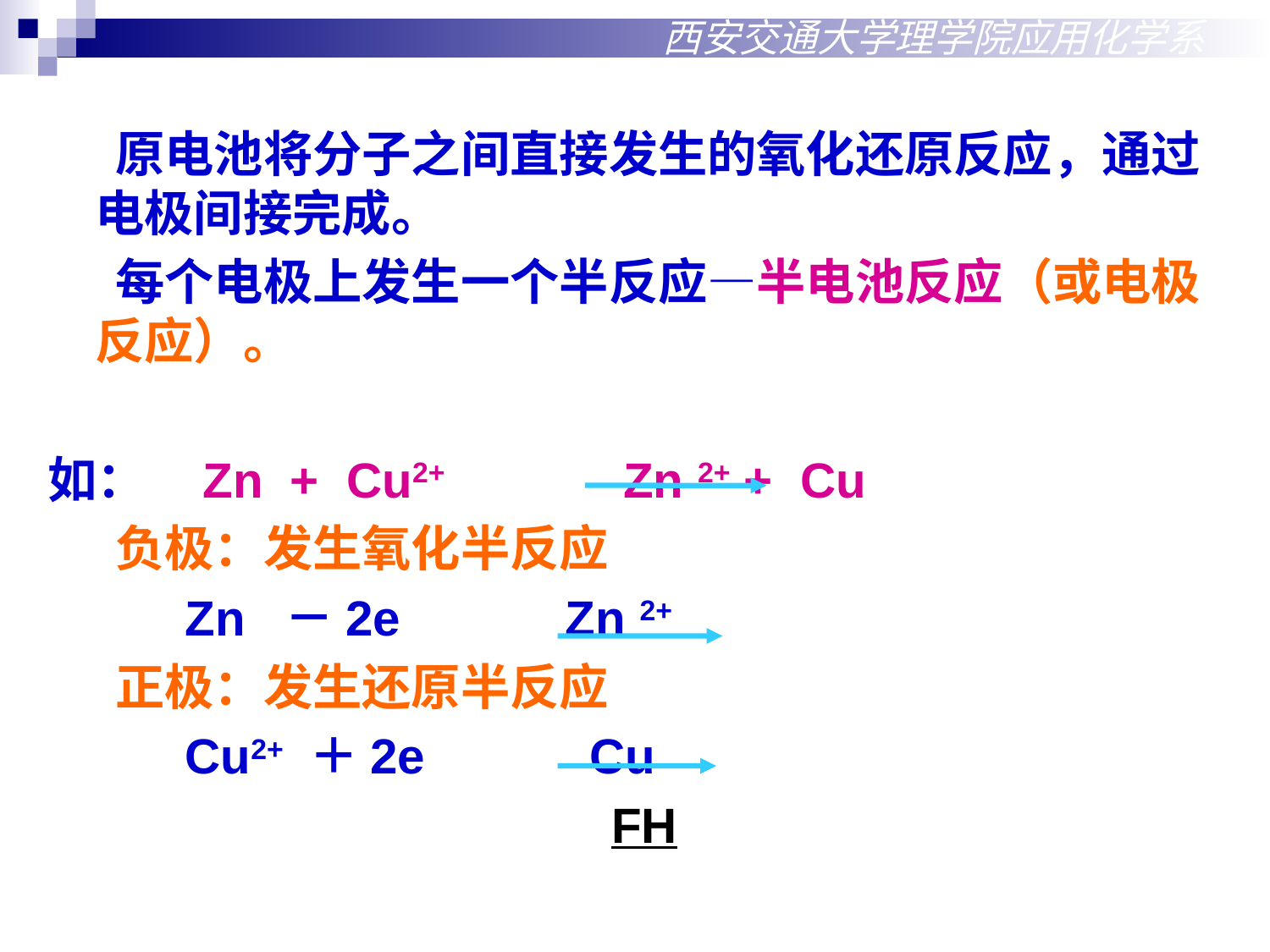

西安交通大学理学院应用化学系
     原电池将分子之间直接发生的氧化还原反应，通过电极间接完成。
     每个电极上发生一个半反应—半电池反应（或电极反应）。

如：    Zn  +  Cu2+             Zn 2+ +  Cu
     负极：发生氧化半反应
          Zn  －2e            Zn 2+
     正极：发生还原半反应
          Cu2+ ＋2e            Cu
                                         FH